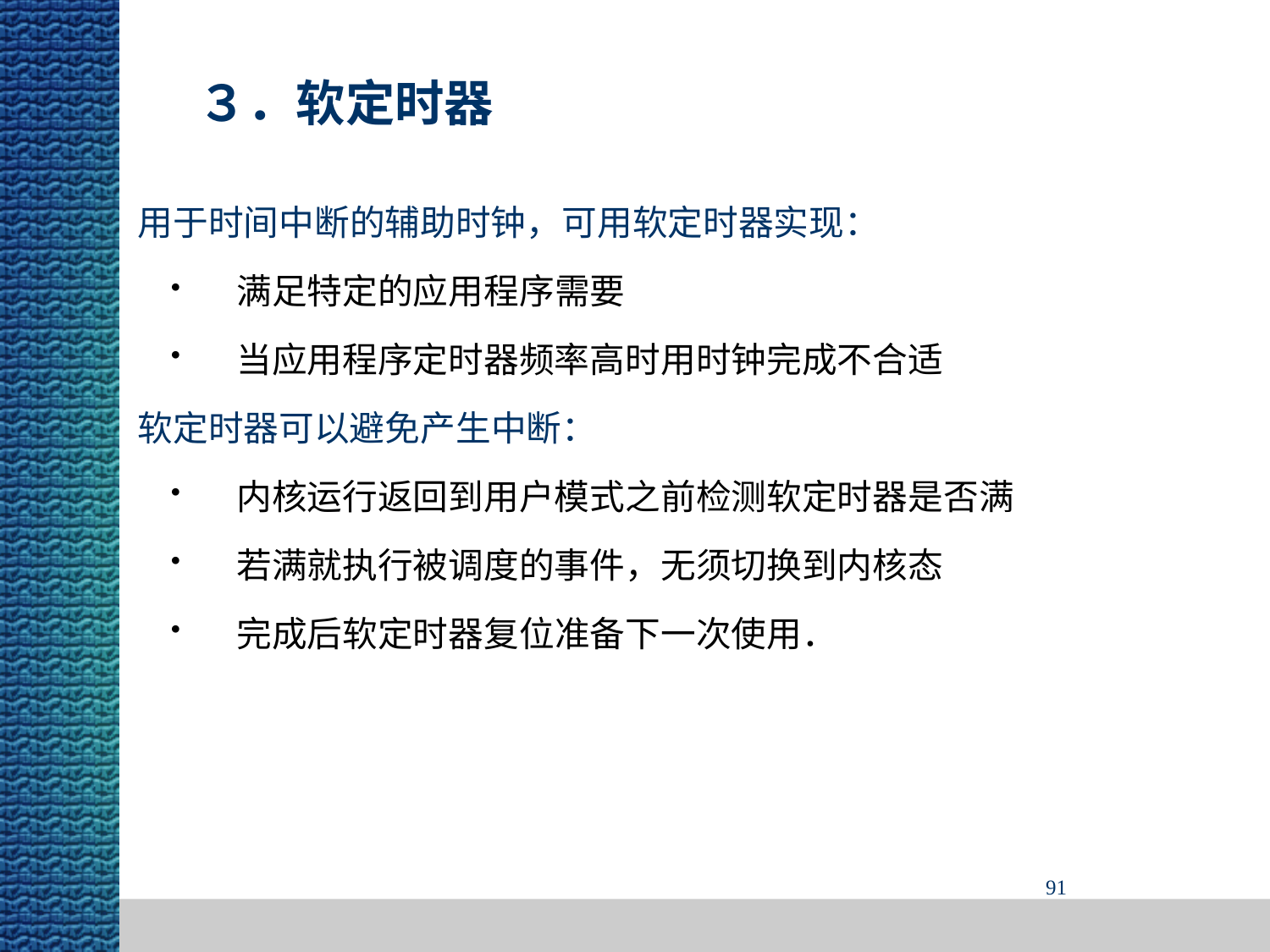

３．软定时器
用于时间中断的辅助时钟，可用软定时器实现：
　满足特定的应用程序需要
　当应用程序定时器频率高时用时钟完成不合适
软定时器可以避免产生中断：
　内核运行返回到用户模式之前检测软定时器是否满
　若满就执行被调度的事件，无须切换到内核态
　完成后软定时器复位准备下一次使用．
91